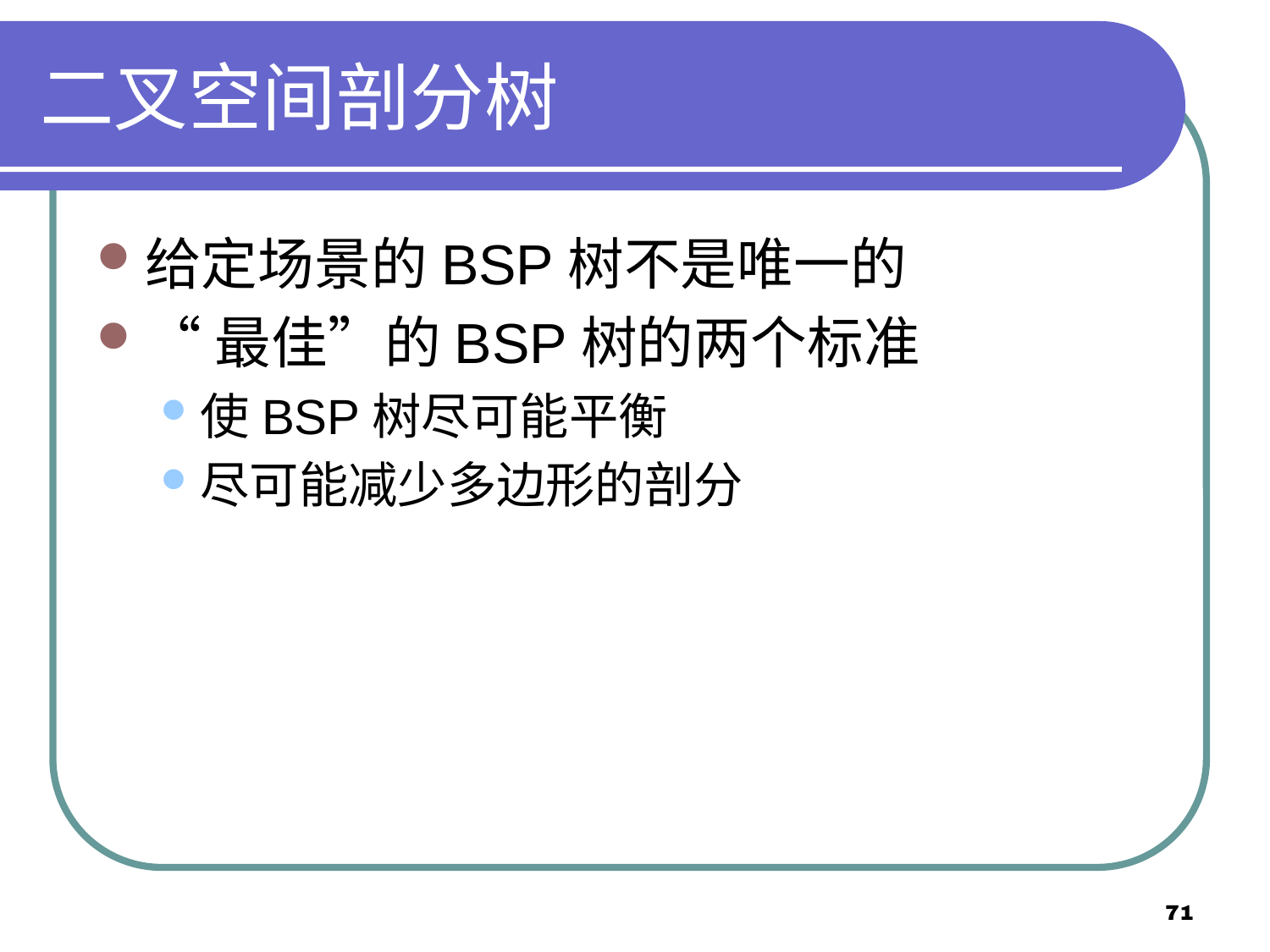

# 二叉空间剖分树
给定场景的BSP树不是唯一的
“最佳”的BSP树的两个标准
使BSP树尽可能平衡
尽可能减少多边形的剖分

71